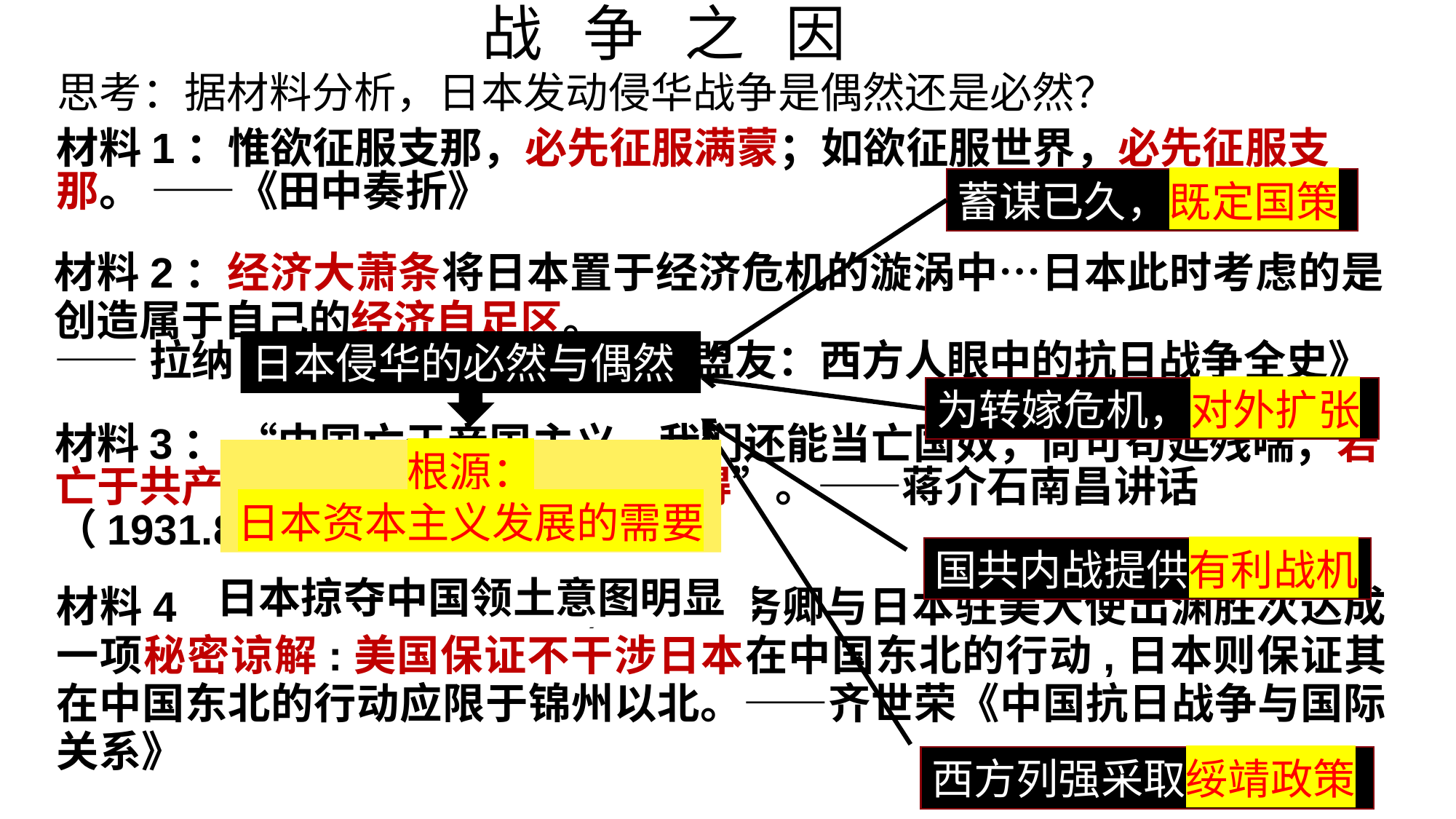

战   争   之   因
思考：据材料分析，日本发动侵华战争是偶然还是必然？
材料1：惟欲征服支那，必先征服满蒙；如欲征服世界，必先征服支那。 ——《田中奏折》
蓄谋已久，既定国策
材料2：经济大萧条将日本置于经济危机的漩涡中…日本此时考虑的是创造属于自己的经济自足区。
——拉纳·米特《中国，被遗忘的盟友：西方人眼中的抗日战争全史》
日本侵华的必然与偶然
为转嫁危机，对外扩张
材料3： “中国亡于帝国主义，我们还能当亡国奴，尚可苟延残喘；若亡于共产党，则纵肯为奴隶亦不可得”。——蒋介石南昌讲话（1931.8.22）
根源：
日本资本主义发展的需要
国共内战提供有利战机
日本掠夺中国领土意图明显
材料4：九一八事变前一天,美国国务卿与日本驻美大使出渊胜次达成一项秘密谅解:美国保证不干涉日本在中国东北的行动,日本则保证其在中国东北的行动应限于锦州以北。——齐世荣《中国抗日战争与国际关系》
西方列强采取绥靖政策